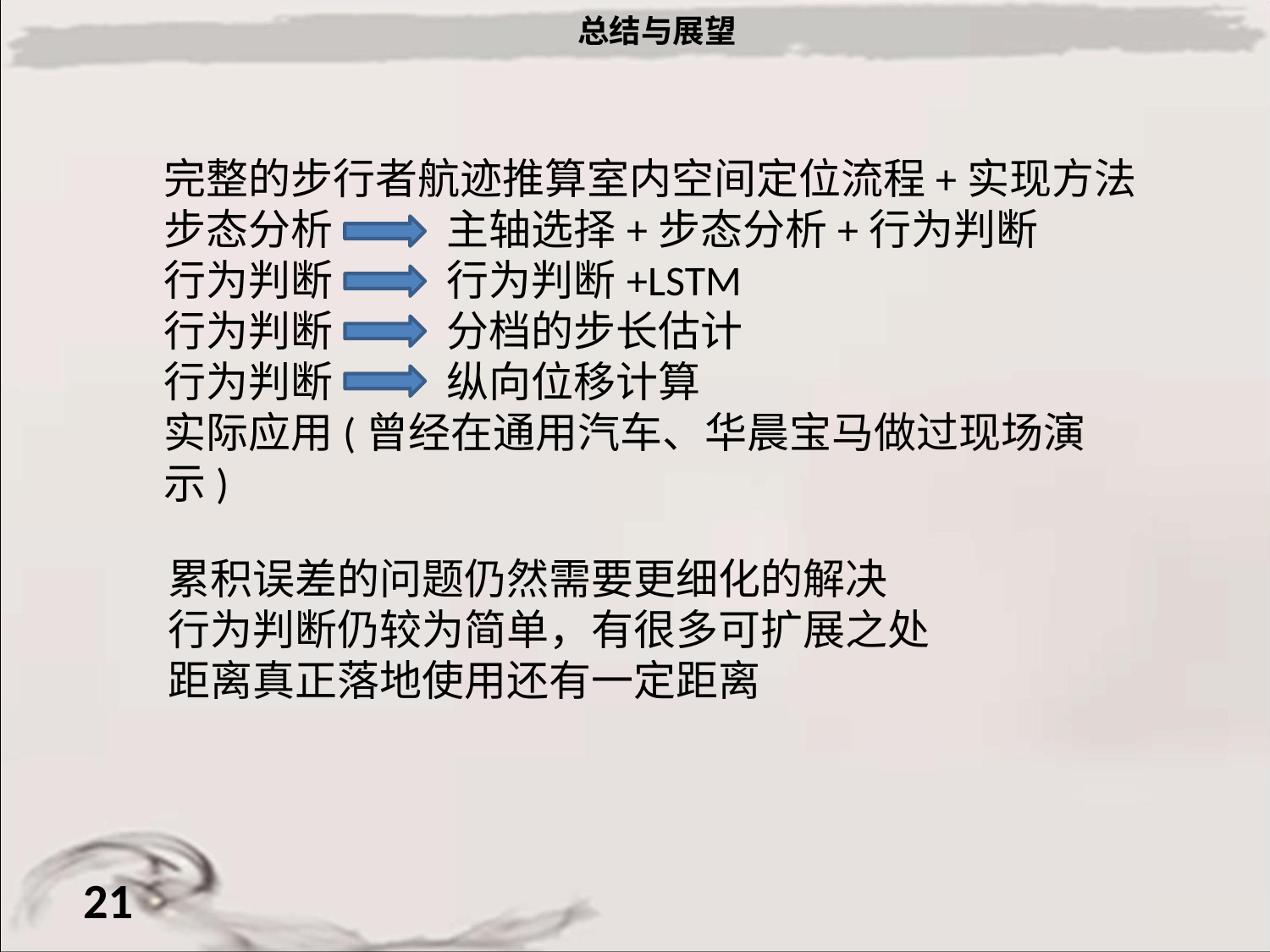

总结与展望
完整的步行者航迹推算室内空间定位流程+实现方法
步态分析            主轴选择+步态分析+行为判断
行为判断            行为判断+LSTM
行为判断            分档的步长估计
行为判断            纵向位移计算
实际应用(曾经在通用汽车、华晨宝马做过现场演示)

累积误差的问题仍然需要更细化的解决
行为判断仍较为简单，有很多可扩展之处
距离真正落地使用还有一定距离
21